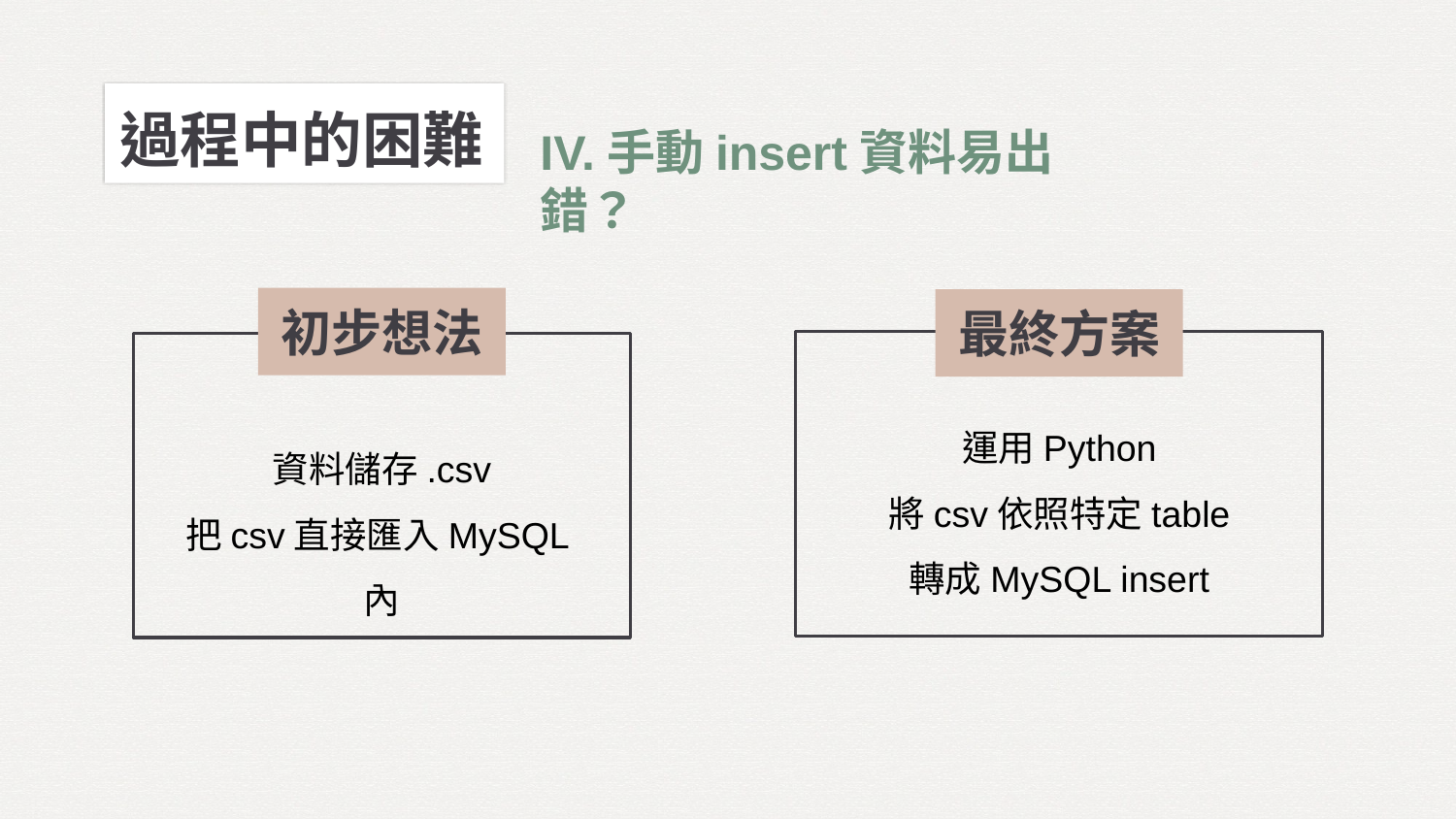

過程中的困難
IV.手動insert資料易出錯？
初步想法
最終方案

運用Python
將csv依照特定table
轉成MySQL insert
資料儲存.csv
把csv直接匯入MySQL內